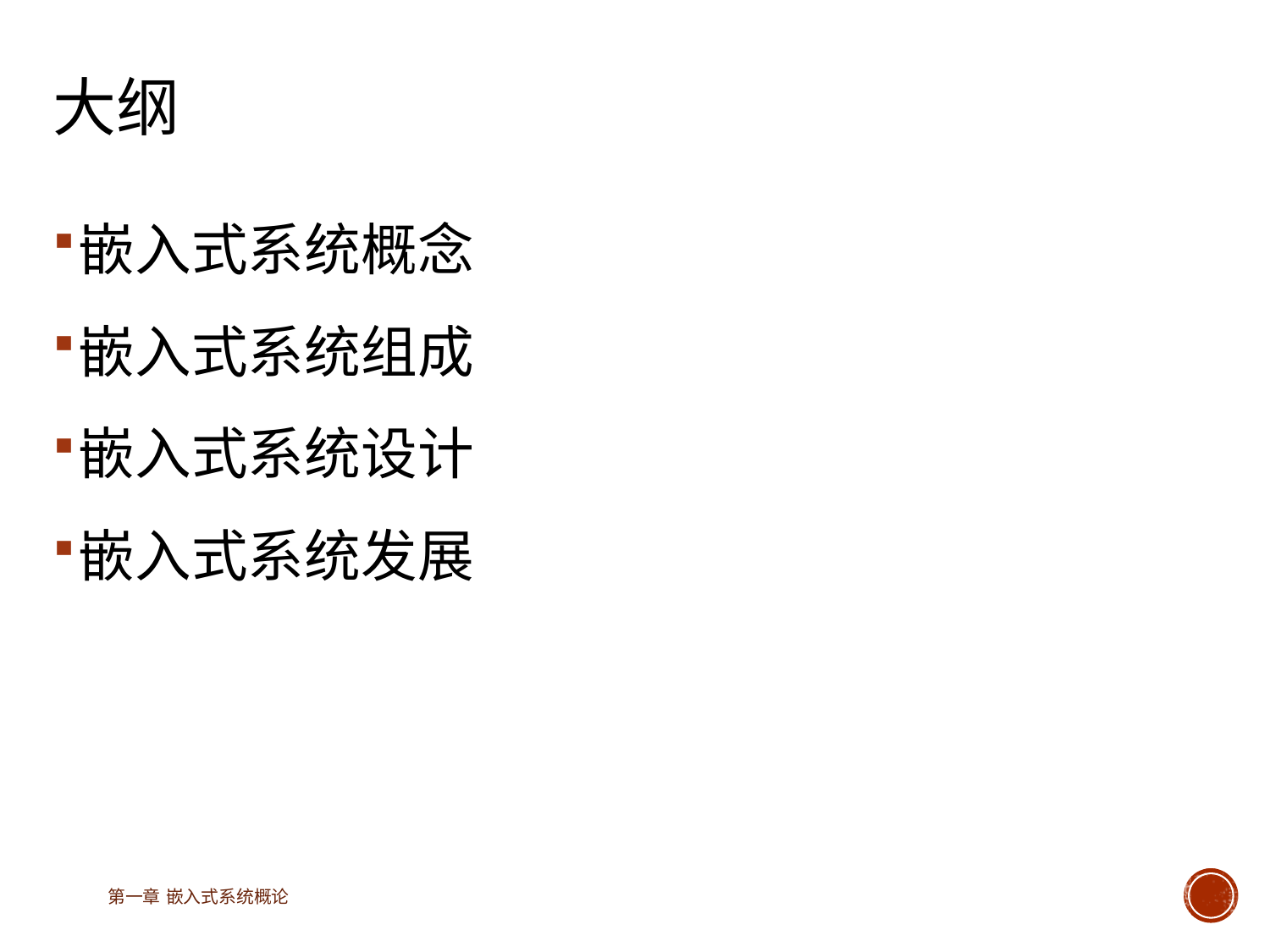

# 大纲
嵌入式系统概念
嵌入式系统组成
嵌入式系统设计
嵌入式系统发展

第一章 嵌入式系统概论

2